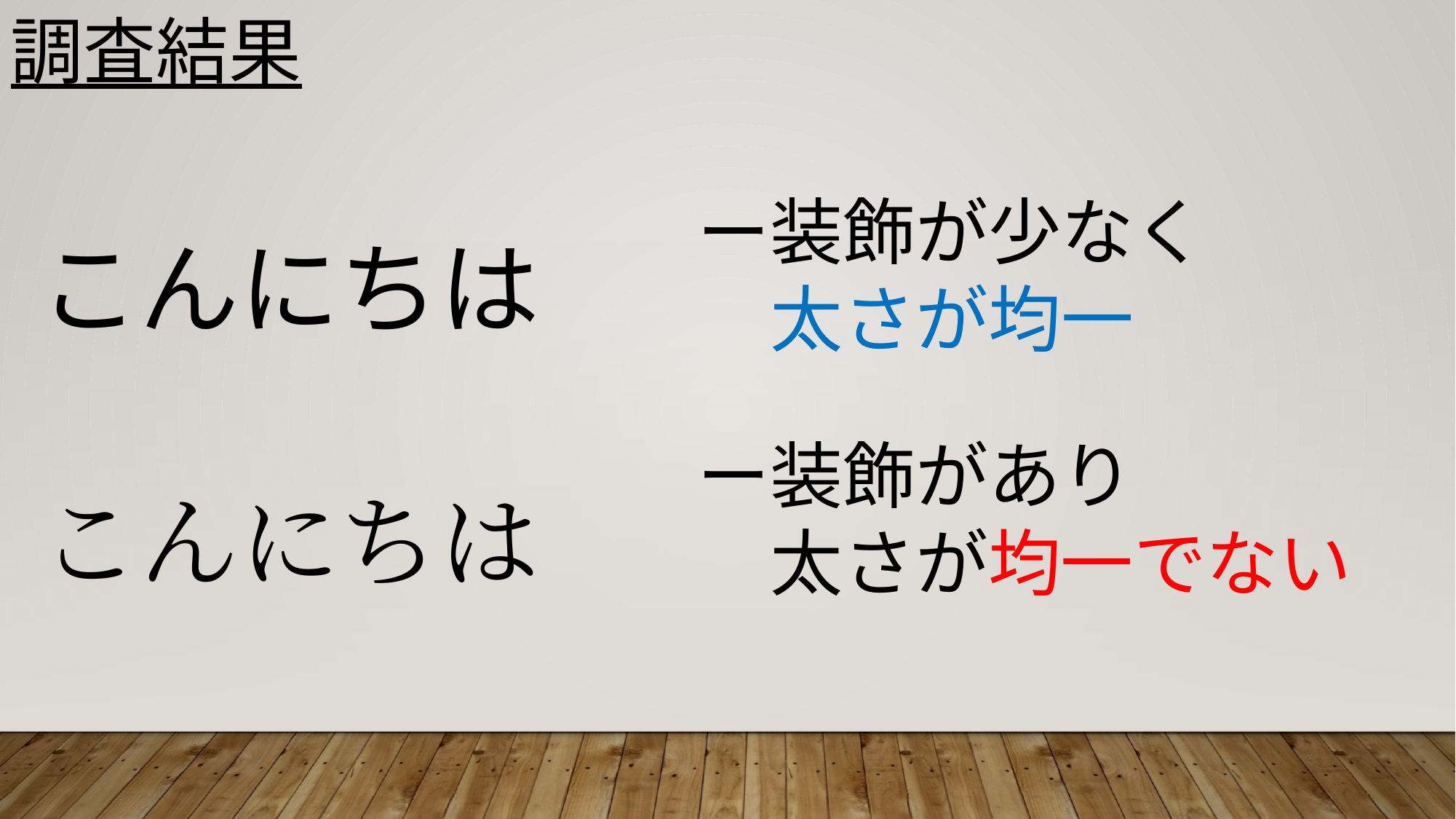

調査結果
ー装飾が少なく
　太さが均一
こんにちは
ー装飾があり
　太さが均一でない
こんにちは